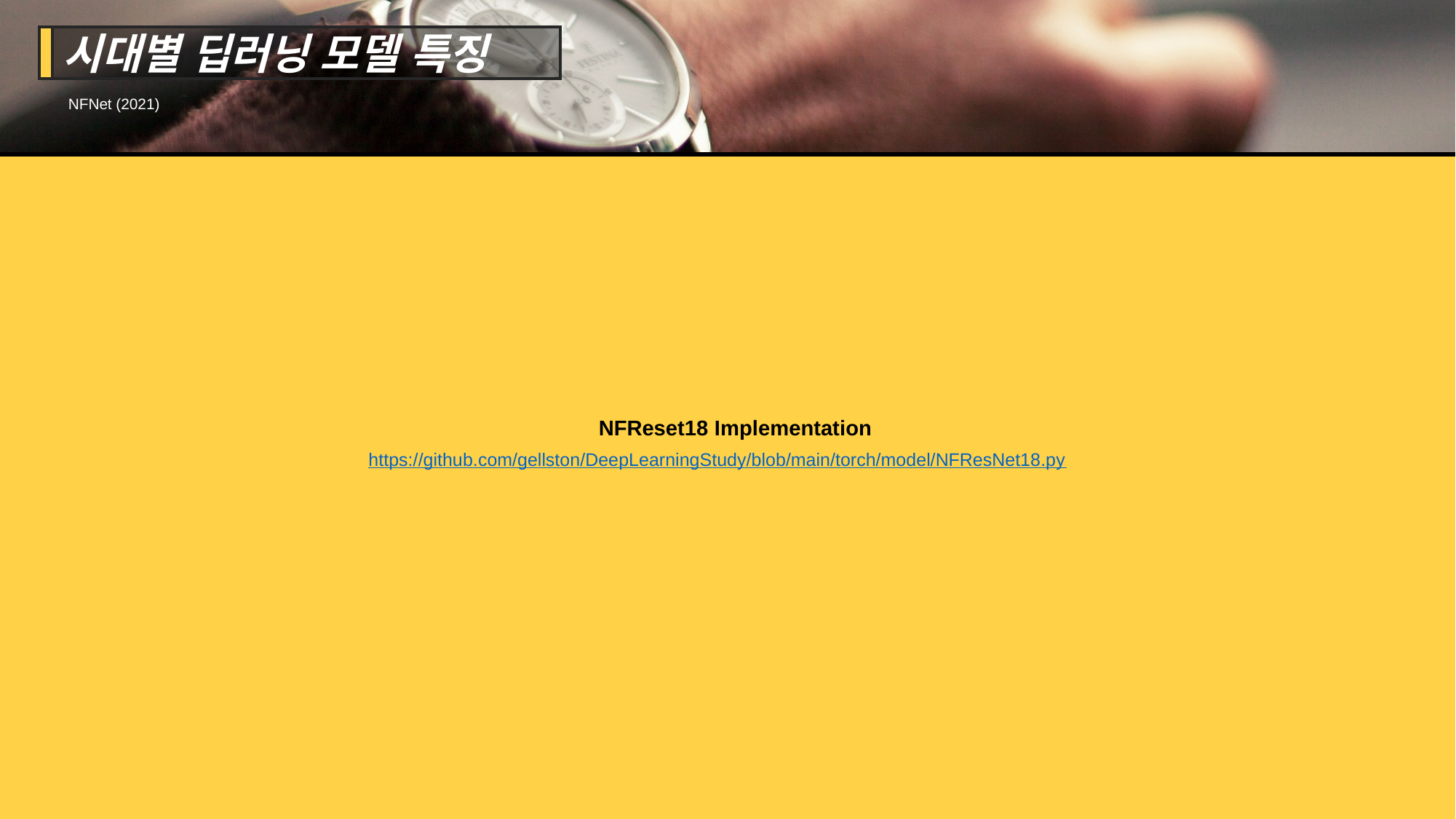

시대별 딥러닝 모델 특징
NFNet (2021)
NFReset18 Implementation
https://github.com/gellston/DeepLearningStudy/blob/main/torch/model/NFResNet18.py